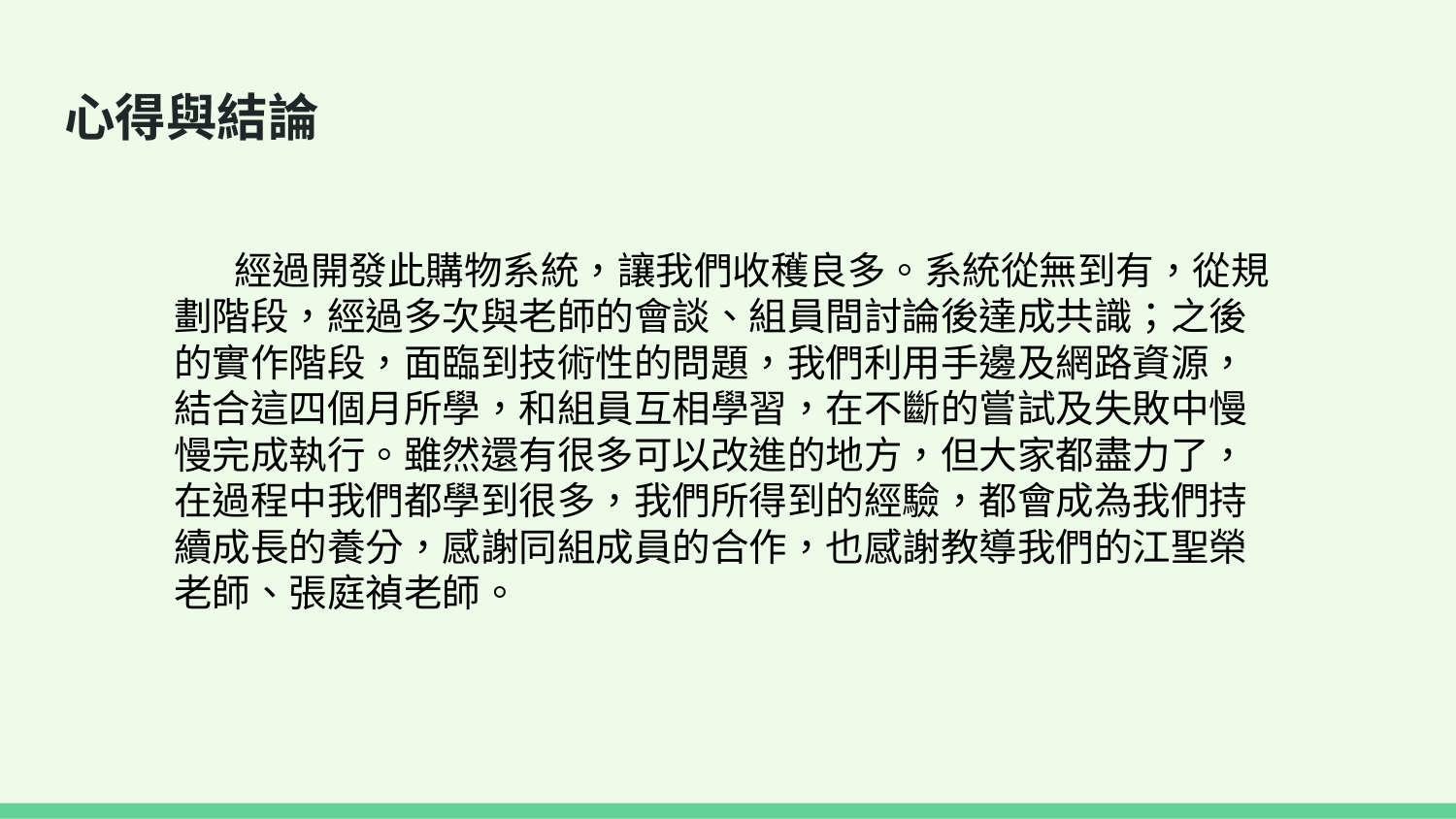

# 心得與結論
      經過開發此購物系統，讓我們收穫良多。系統從無到有，從規劃階段，經過多次與老師的會談、組員間討論後達成共識；之後的實作階段，面臨到技術性的問題，我們利用手邊及網路資源，結合這四個月所學，和組員互相學習，在不斷的嘗試及失敗中慢慢完成執行。雖然還有很多可以改進的地方，但大家都盡力了，在過程中我們都學到很多，我們所得到的經驗，都會成為我們持續成長的養分，感謝同組成員的合作，也感謝教導我們的江聖榮老師、張庭禎老師。